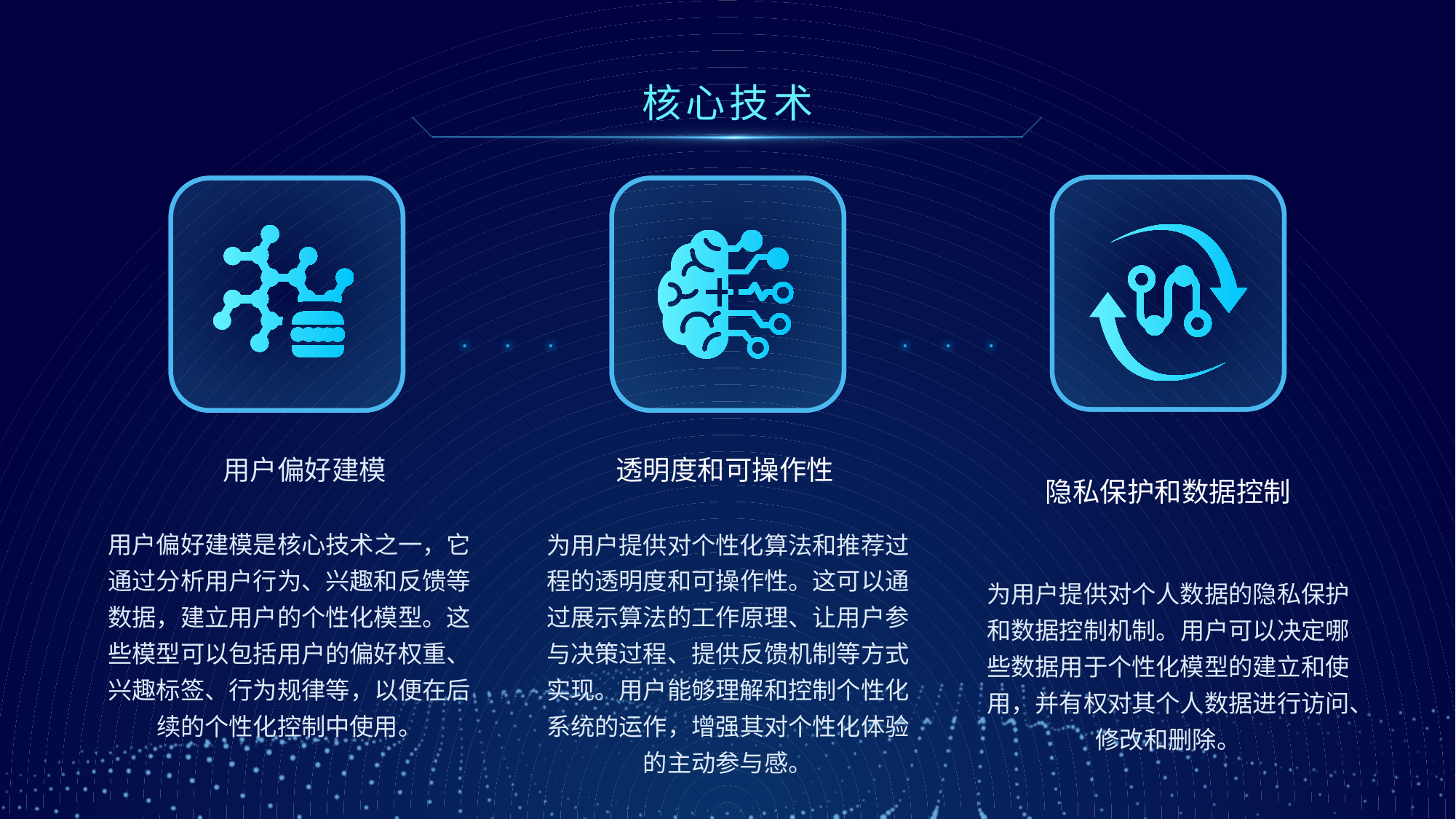

核心技术

用户偏好建模
透明度和可操作性
隐私保护和数据控制
用户偏好建模是核心技术之一，它通过分析用户行为、兴趣和反馈等数据，建立用户的个性化模型。这些模型可以包括用户的偏好权重、兴趣标签、行为规律等，以便在后续的个性化控制中使用。
为用户提供对个性化算法和推荐过程的透明度和可操作性。这可以通过展示算法的工作原理、让用户参与决策过程、提供反馈机制等方式实现。用户能够理解和控制个性化系统的运作，增强其对个性化体验的主动参与感。
为用户提供对个人数据的隐私保护和数据控制机制。用户可以决定哪些数据用于个性化模型的建立和使用，并有权对其个人数据进行访问、修改和删除。